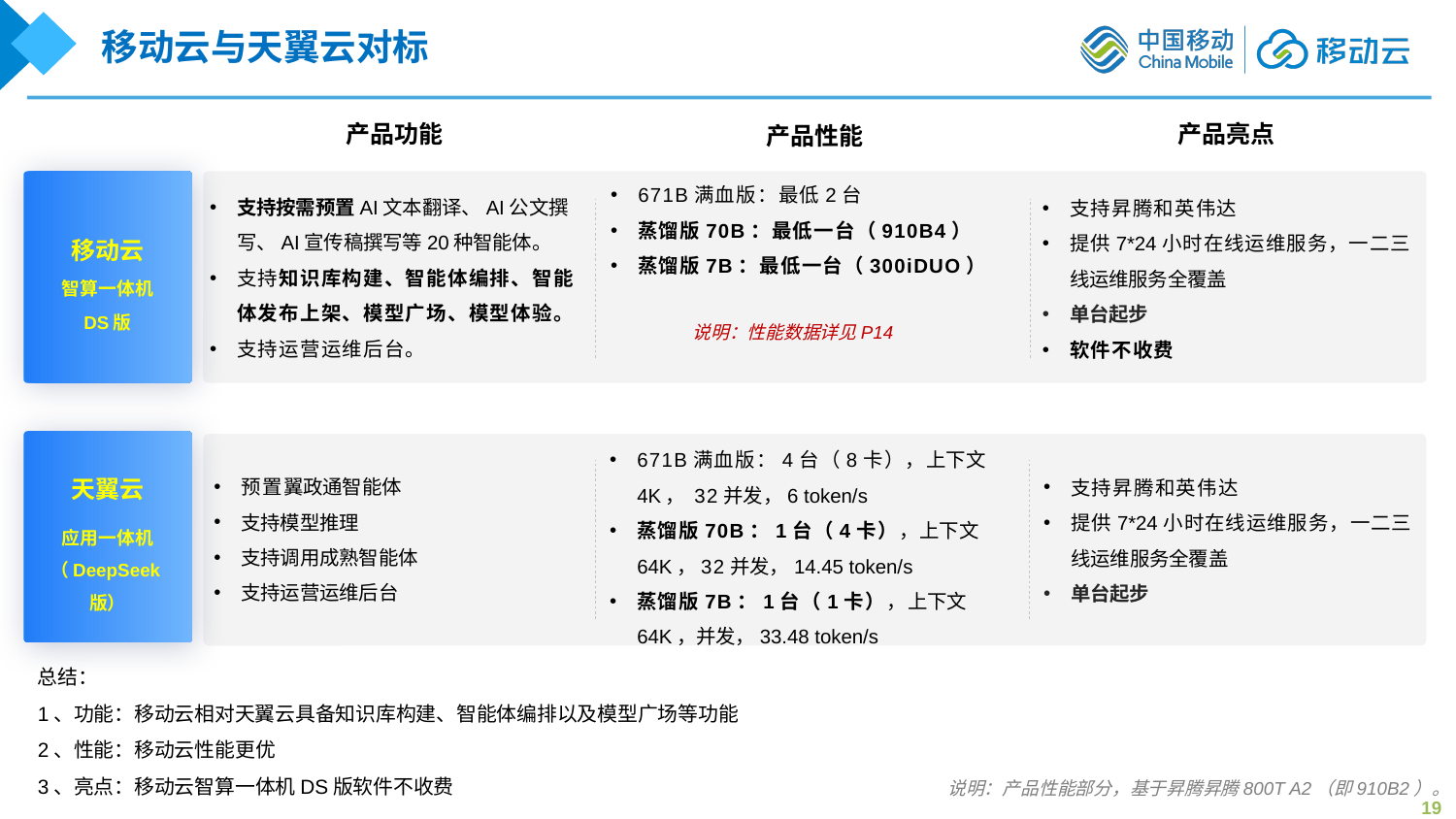

移动云与天翼云对标
产品亮点
产品功能
产品性能

移动云
智算一体机
DS版
支持按需预置AI文本翻译、AI公文撰写、AI宣传稿撰写等20种智能体。
支持知识库构建、智能体编排、智能体发布上架、模型广场、模型体验。
支持运营运维后台。

支持昇腾和英伟达
提供7*24小时在线运维服务，一二三线运维服务全覆盖
单台起步
软件不收费
天翼云
应用一体机（DeepSeek版）

671B满血版：最低2台
蒸馏版70B：最低一台（910B4）
蒸馏版7B：最低一台（300iDUO）
671B满血版：4台（8卡），上下文4K， 32并发，6 token/s
蒸馏版70B：1台（4卡），上下文64K，32并发，14.45 token/s
蒸馏版7B：1台（1卡），上下文64K，并发，33.48 token/s
预置翼政通智能体
支持模型推理
支持调用成熟智能体
支持运营运维后台
说明：性能数据详见P14
支持昇腾和英伟达
提供7*24小时在线运维服务，一二三线运维服务全覆盖
单台起步
总结：
1、功能：移动云相对天翼云具备知识库构建、智能体编排以及模型广场等功能
2、性能：移动云性能更优
3、亮点：移动云智算一体机DS版软件不收费
说明：产品性能部分，基于昇腾昇腾800T A2（即910B2）。